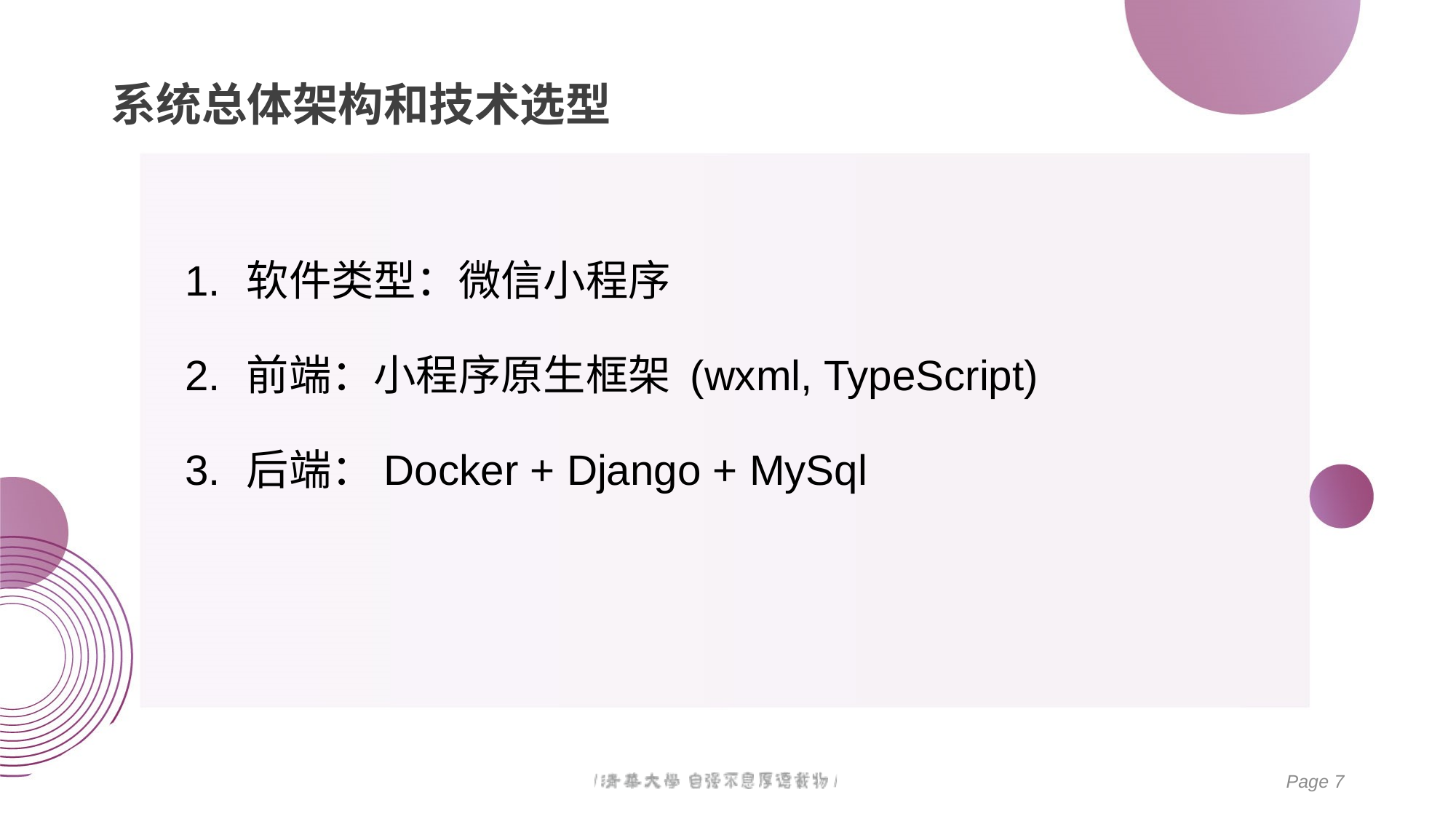

# 系统总体架构和技术选型
软件类型：微信小程序
前端：小程序原生框架 (wxml, TypeScript)
后端：Docker + Django + MySql
Page 7